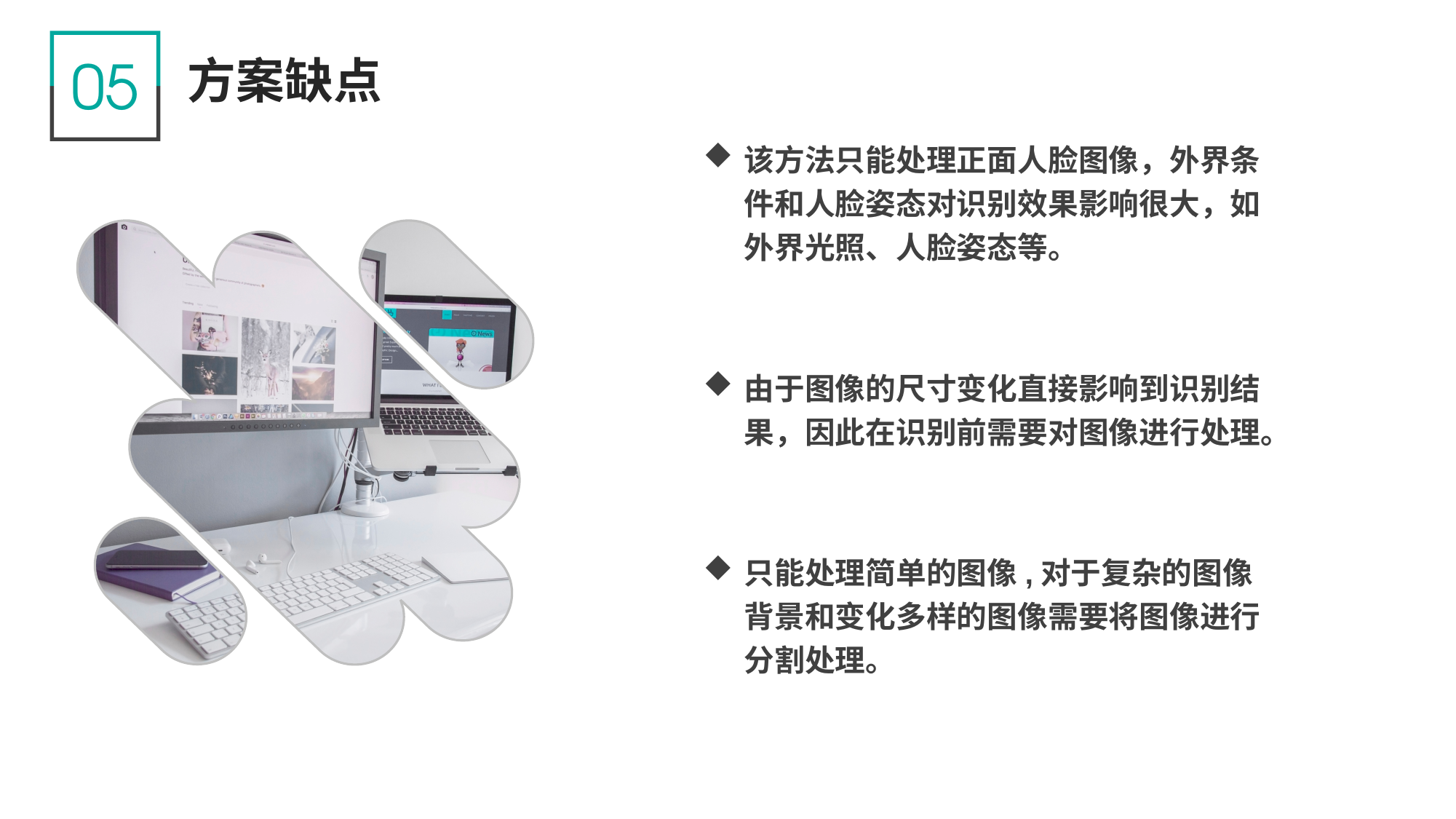

05
方案缺点

该方法只能处理正面人脸图像，外界条件和人脸姿态对识别效果影响很大，如外界光照、人脸姿态等。

由于图像的尺寸变化直接影响到识别结果，因此在识别前需要对图像进行处理。
只能处理简单的图像,对于复杂的图像背景和变化多样的图像需要将图像进行分割处理。